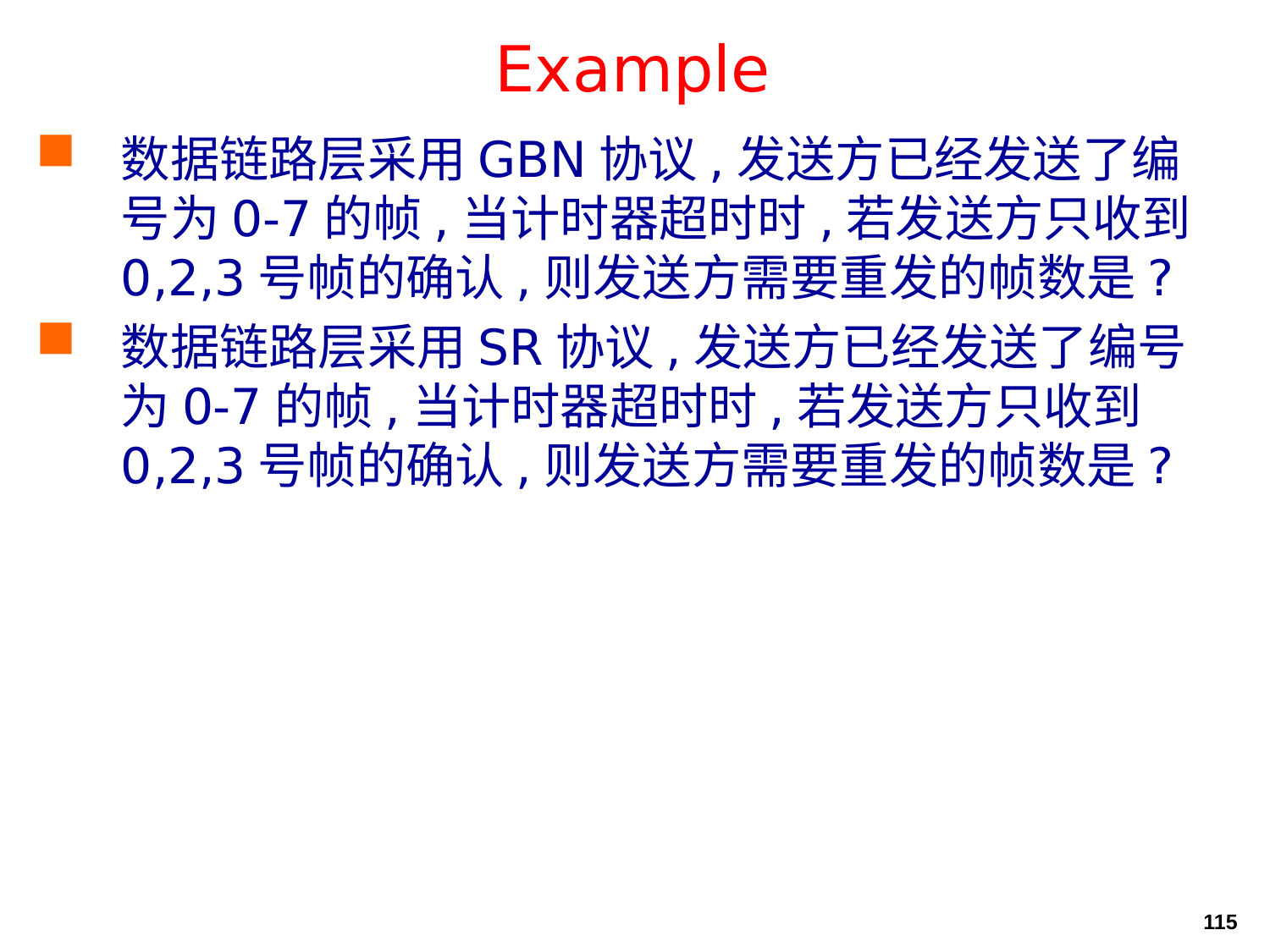

# Example
数据链路层采用GBN协议,发送方已经发送了编号为0-7的帧,当计时器超时时,若发送方只收到0,2,3号帧的确认,则发送方需要重发的帧数是?
数据链路层采用SR协议,发送方已经发送了编号为0-7的帧,当计时器超时时,若发送方只收到0,2,3号帧的确认,则发送方需要重发的帧数是?